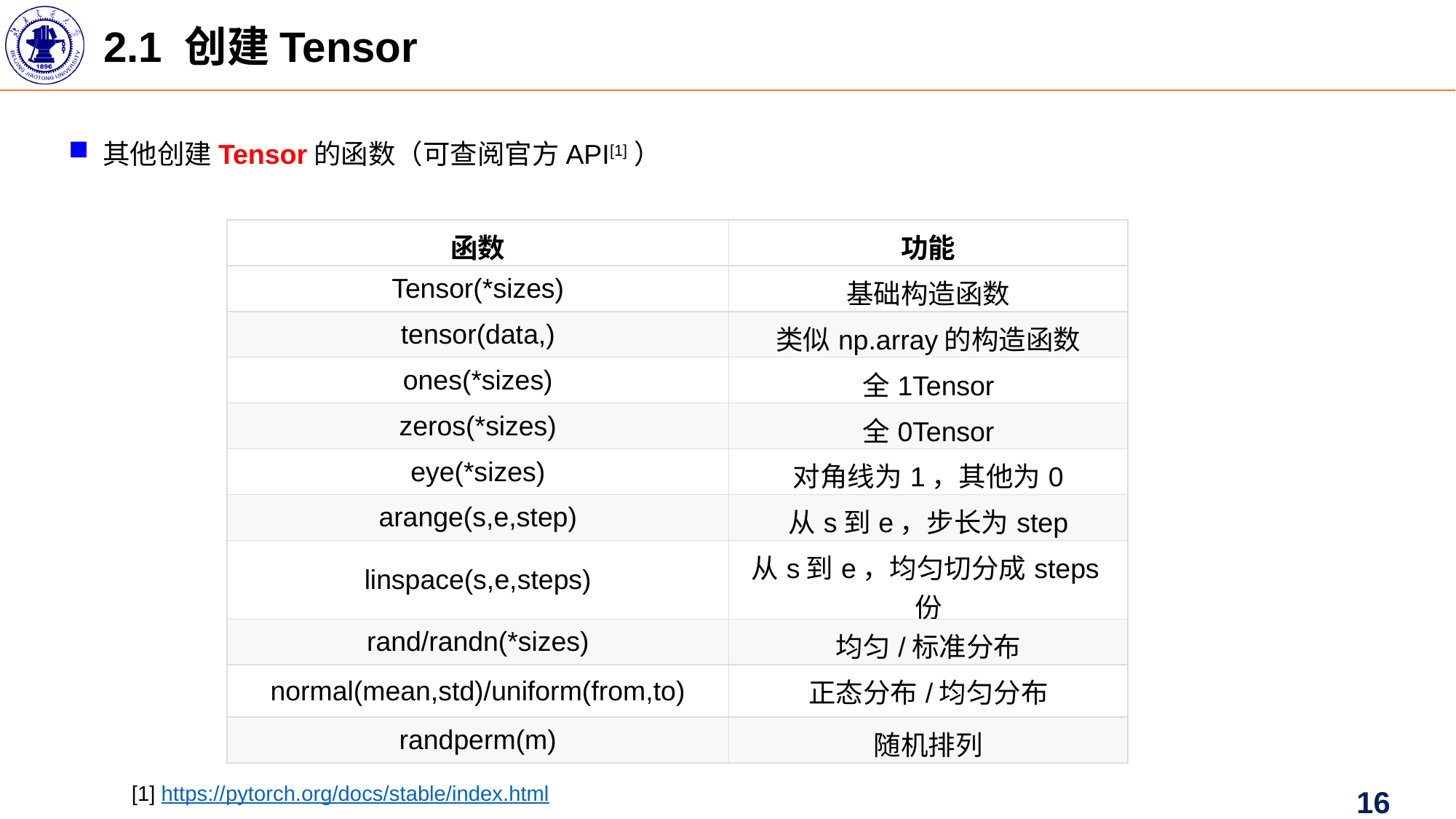

2.1 创建Tensor
其他创建Tensor的函数（可查阅官方API[1]）
| 函数 | 功能 |
| --- | --- |
| Tensor(\*sizes) | 基础构造函数 |
| tensor(data,) | 类似np.array的构造函数 |
| ones(\*sizes) | 全1Tensor |
| zeros(\*sizes) | 全0Tensor |
| eye(\*sizes) | 对角线为1，其他为0 |
| arange(s,e,step) | 从s到e，步长为step |
| linspace(s,e,steps) | 从s到e，均匀切分成steps份 |
| rand/randn(\*sizes) | 均匀/标准分布 |
| normal(mean,std)/uniform(from,to) | 正态分布/均匀分布 |
| randperm(m) | 随机排列 |
[1] https://pytorch.org/docs/stable/index.html